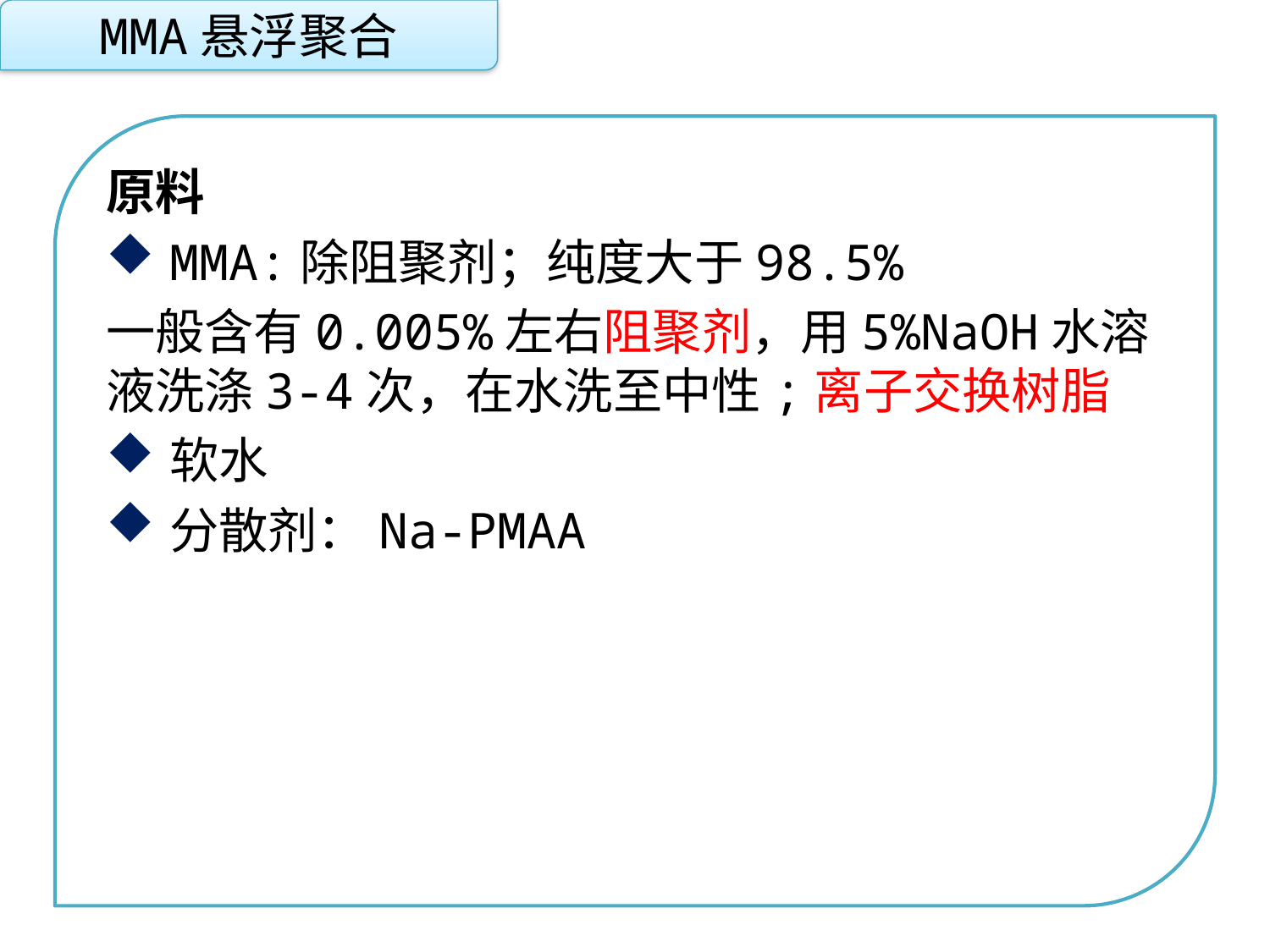

MMA悬浮聚合
原料
MMA:除阻聚剂；纯度大于98.5%
一般含有0.005%左右阻聚剂，用5%NaOH水溶液洗涤3-4次，在水洗至中性;离子交换树脂
软水
分散剂：Na-PMAA